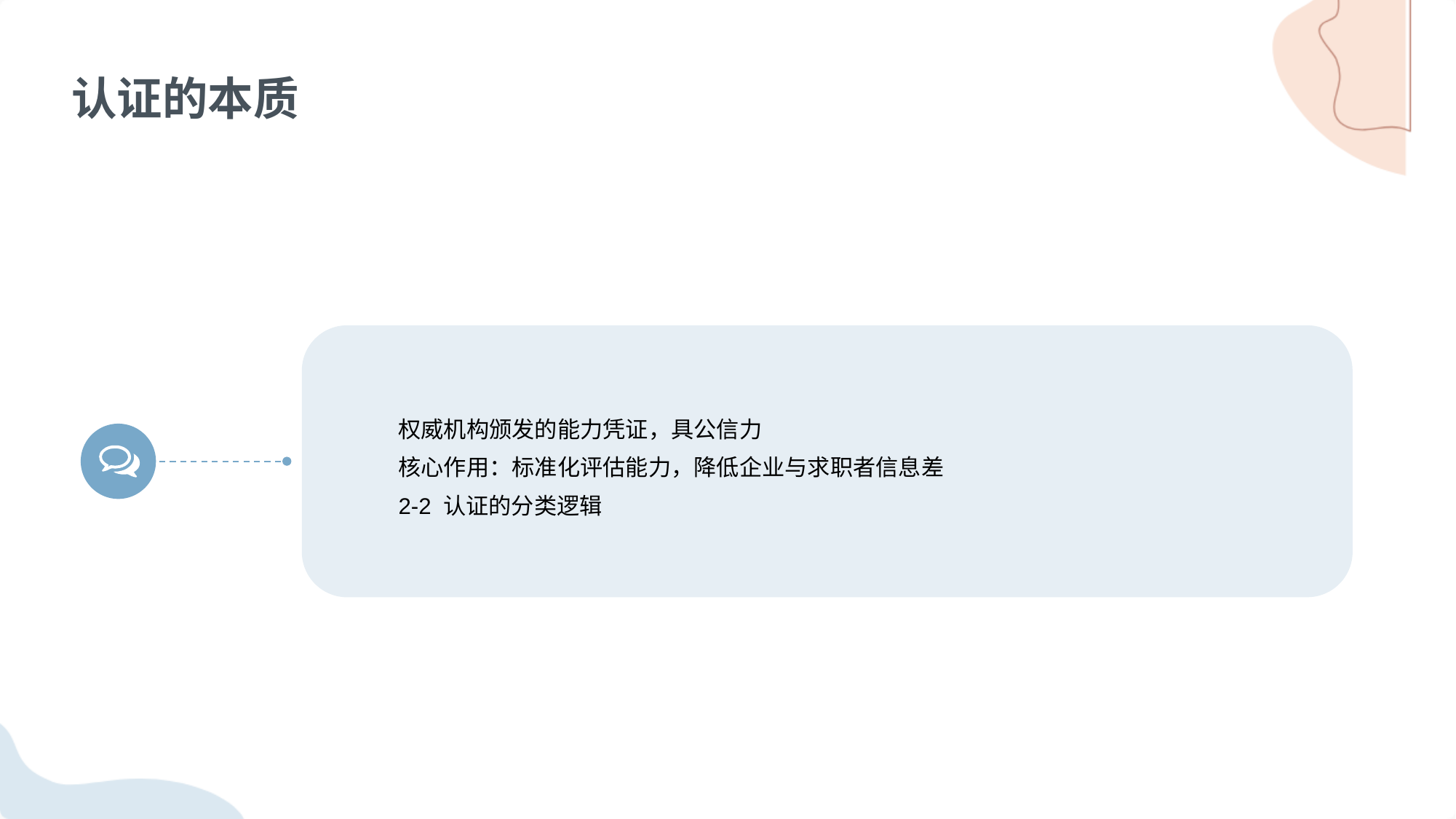

认证的本质

权威机构颁发的能力凭证，具公信力
核心作用：标准化评估能力，降低企业与求职者信息差
2-2 认证的分类逻辑